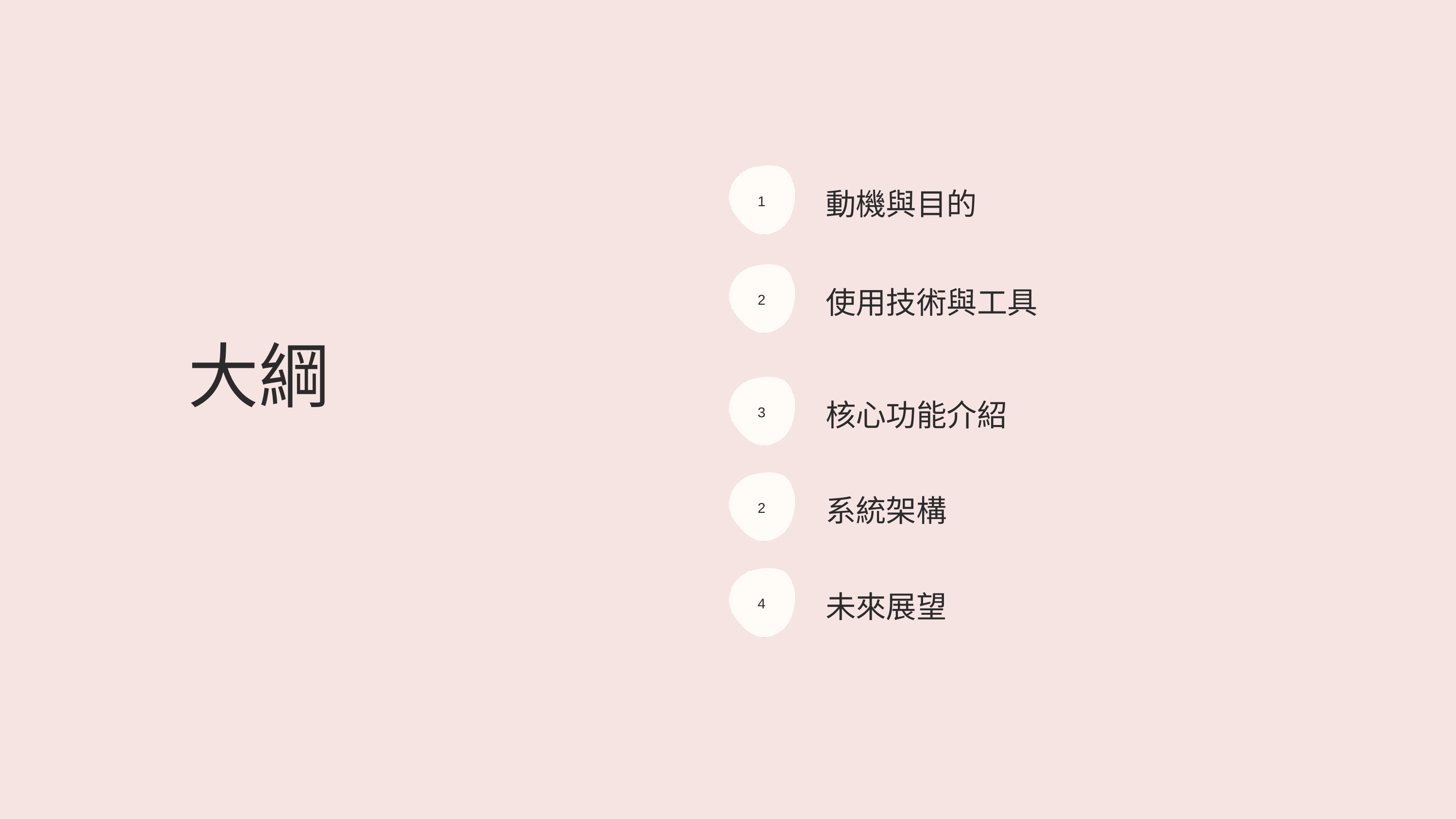

動機與目的
1

使用技術與工具
2
大綱

核心功能介紹
3

系統架構
2

未來展望
4